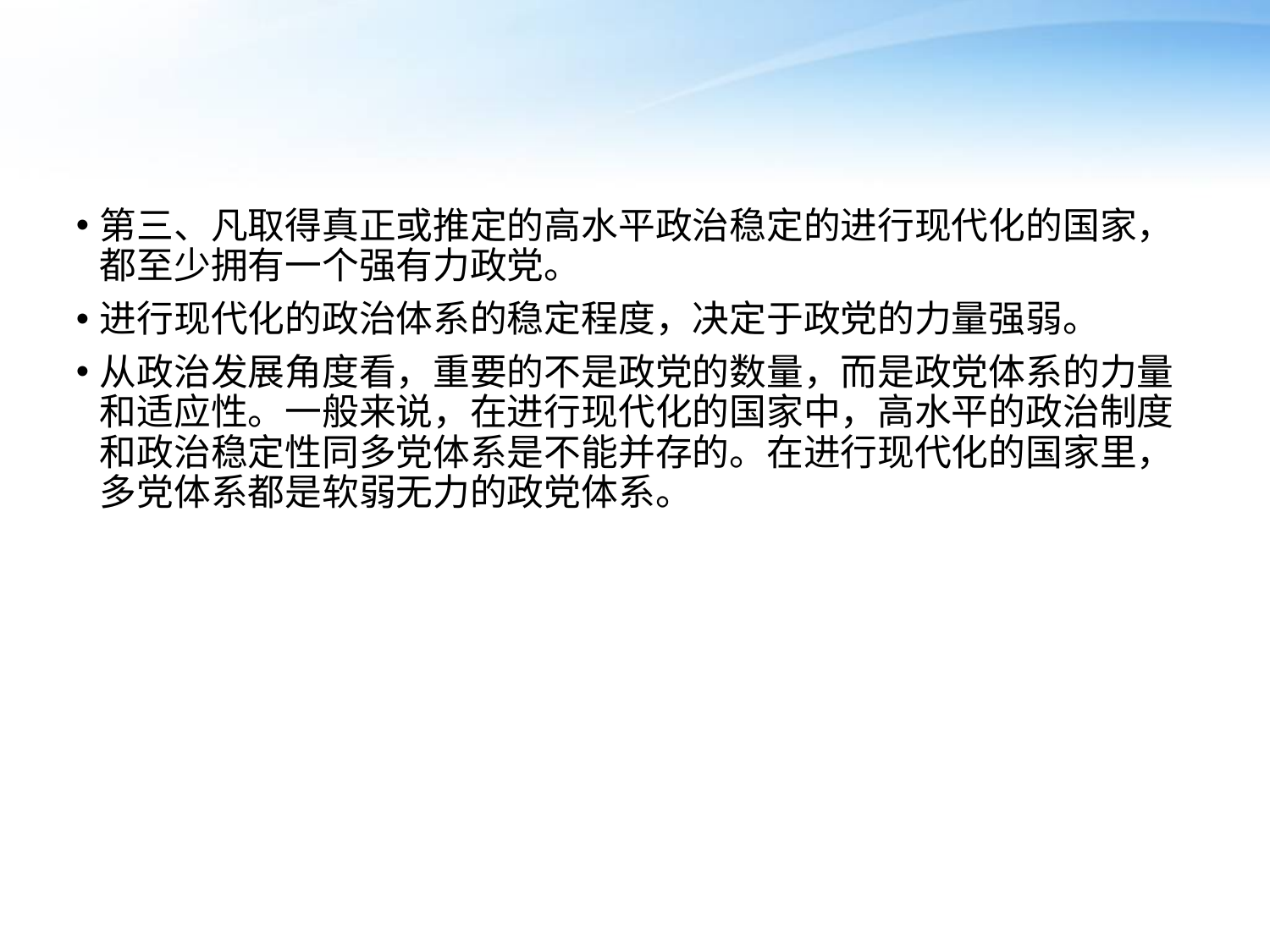

#
第三、凡取得真正或推定的高水平政治稳定的进行现代化的国家，都至少拥有一个强有力政党。
进行现代化的政治体系的稳定程度，决定于政党的力量强弱。
从政治发展角度看，重要的不是政党的数量，而是政党体系的力量和适应性。一般来说，在进行现代化的国家中，高水平的政治制度和政治稳定性同多党体系是不能并存的。在进行现代化的国家里，多党体系都是软弱无力的政党体系。